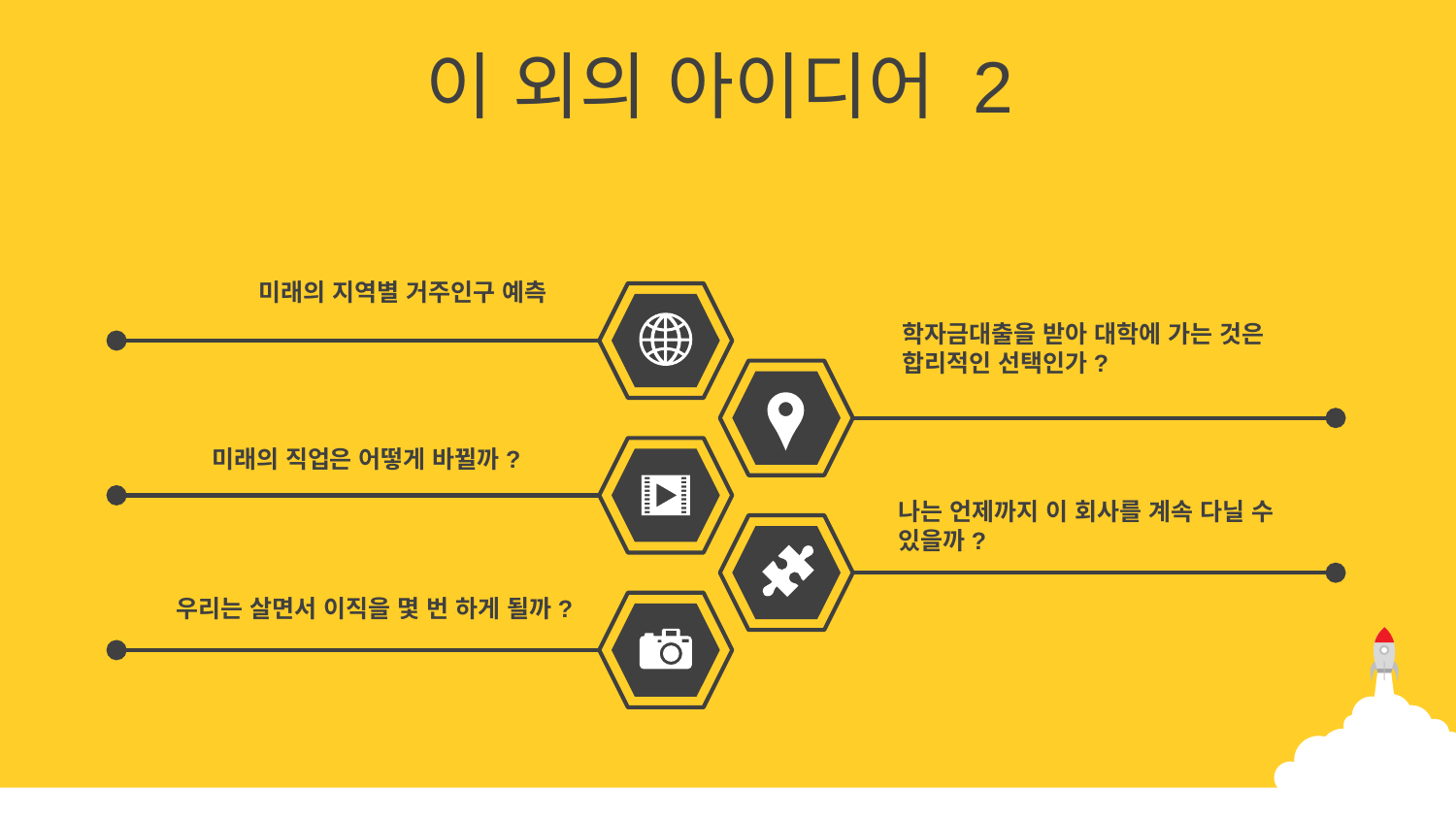

이 외의 아이디어 2

미래의 지역별 거주인구 예측

.
학자금대출을 받아 대학에 가는 것은 합리적인 선택인가?

미래의 직업은 어떻게 바뀔까?

나는 언제까지 이 회사를 계속 다닐 수 있을까?

우리는 살면서 이직을 몇 번 하게 될까?